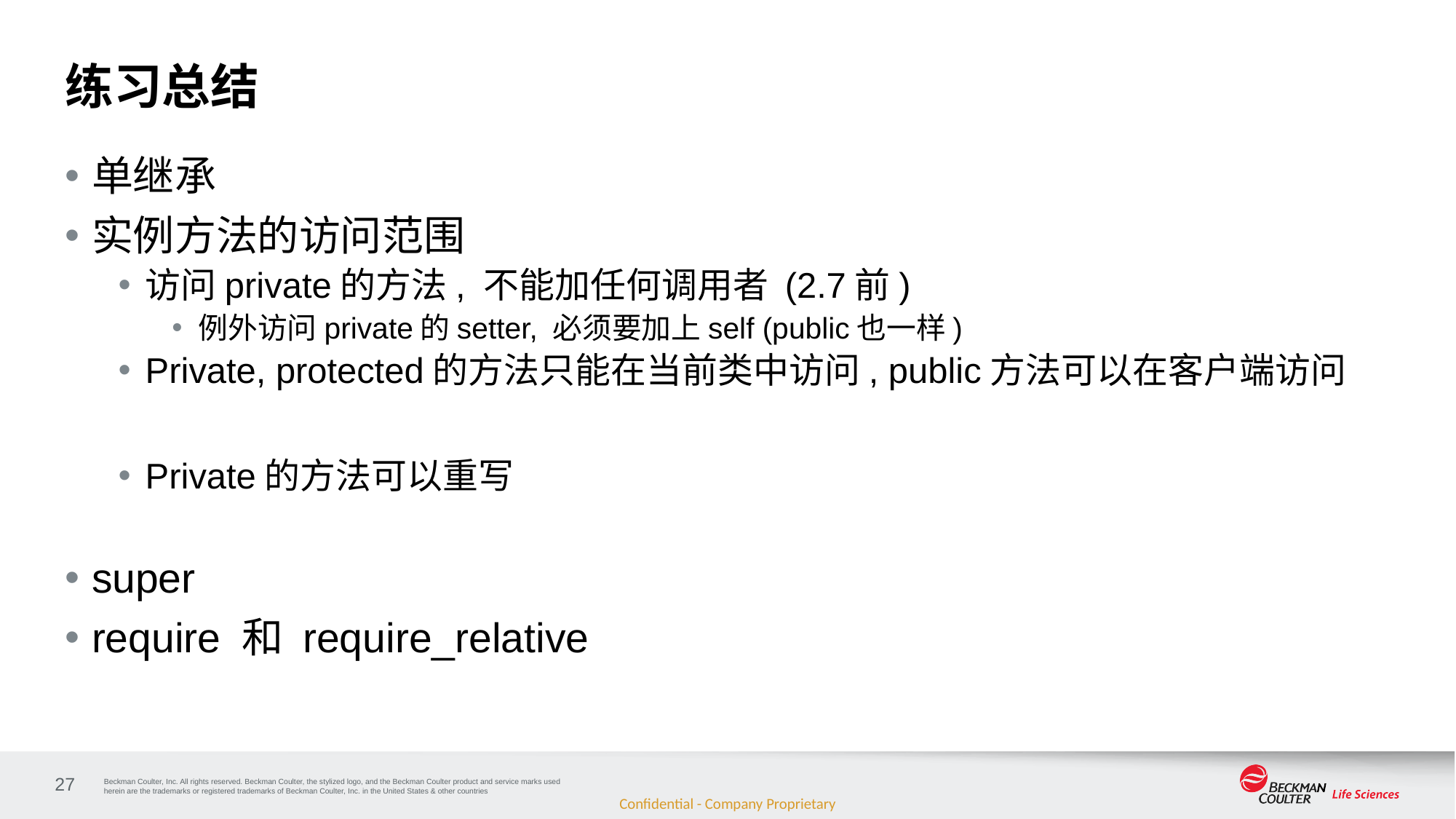

# 练习总结
单继承
实例方法的访问范围
访问private的方法, 不能加任何调用者 (2.7前)
例外访问private的setter, 必须要加上self (public也一样)
Private, protected的方法只能在当前类中访问, public方法可以在客户端访问

Private的方法可以重写

super
require 和 require_relative